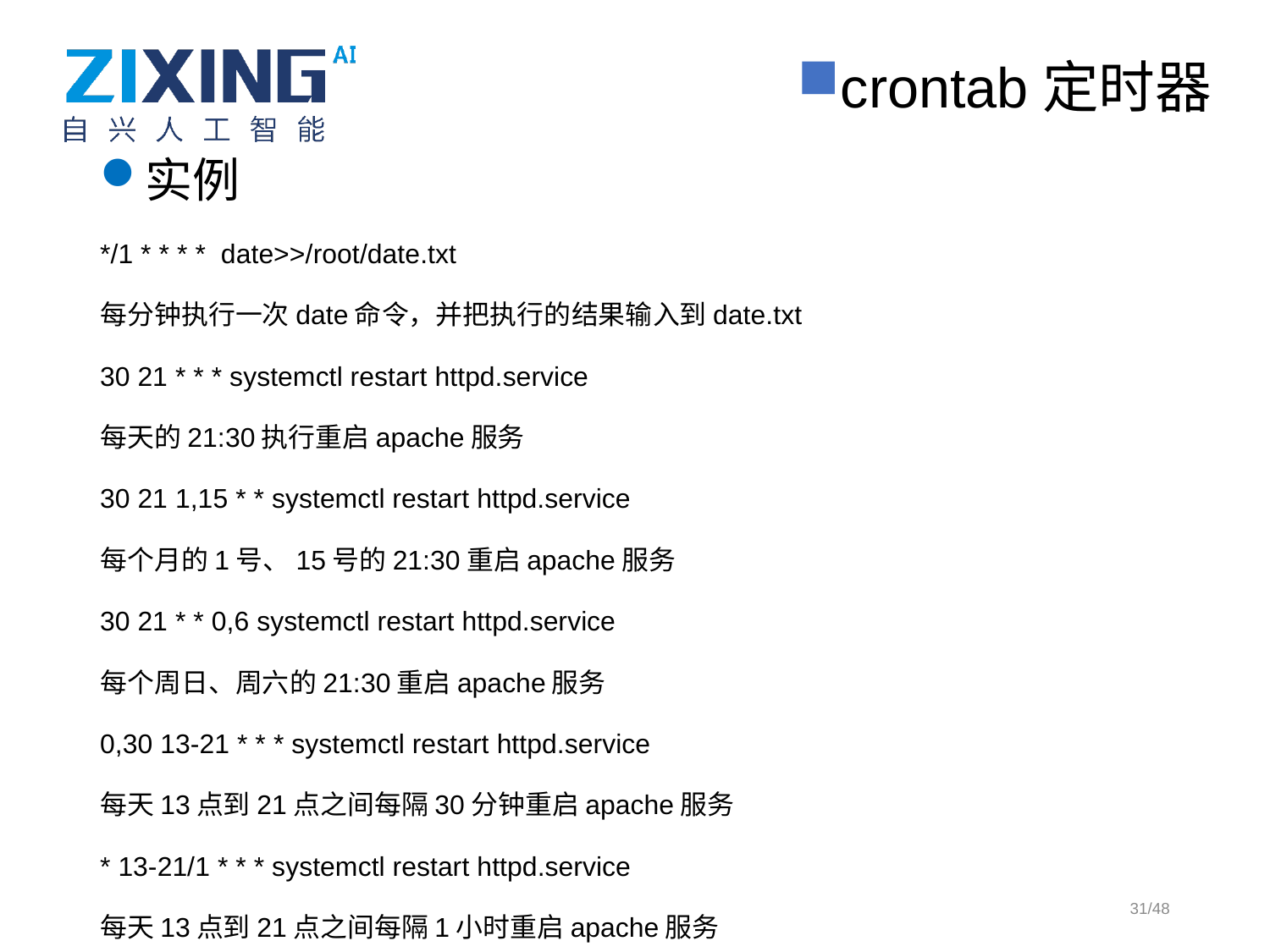

crontab定时器
实例
*/1 * * * *  date>>/root/date.txt
每分钟执行一次date命令，并把执行的结果输入到date.txt
30 21 * * * systemctl restart httpd.service
每天的21:30执行重启apache服务
30 21 1,15 * * systemctl restart httpd.service
每个月的1号、15号的21:30重启apache服务
30 21 * * 0,6 systemctl restart httpd.service
每个周日、周六的21:30重启apache服务
0,30 13-21 * * * systemctl restart httpd.service
每天13点到21点之间每隔30分钟重启apache服务
* 13-21/1 * * * systemctl restart httpd.service
每天13点到21点之间每隔1小时重启apache服务

31/48